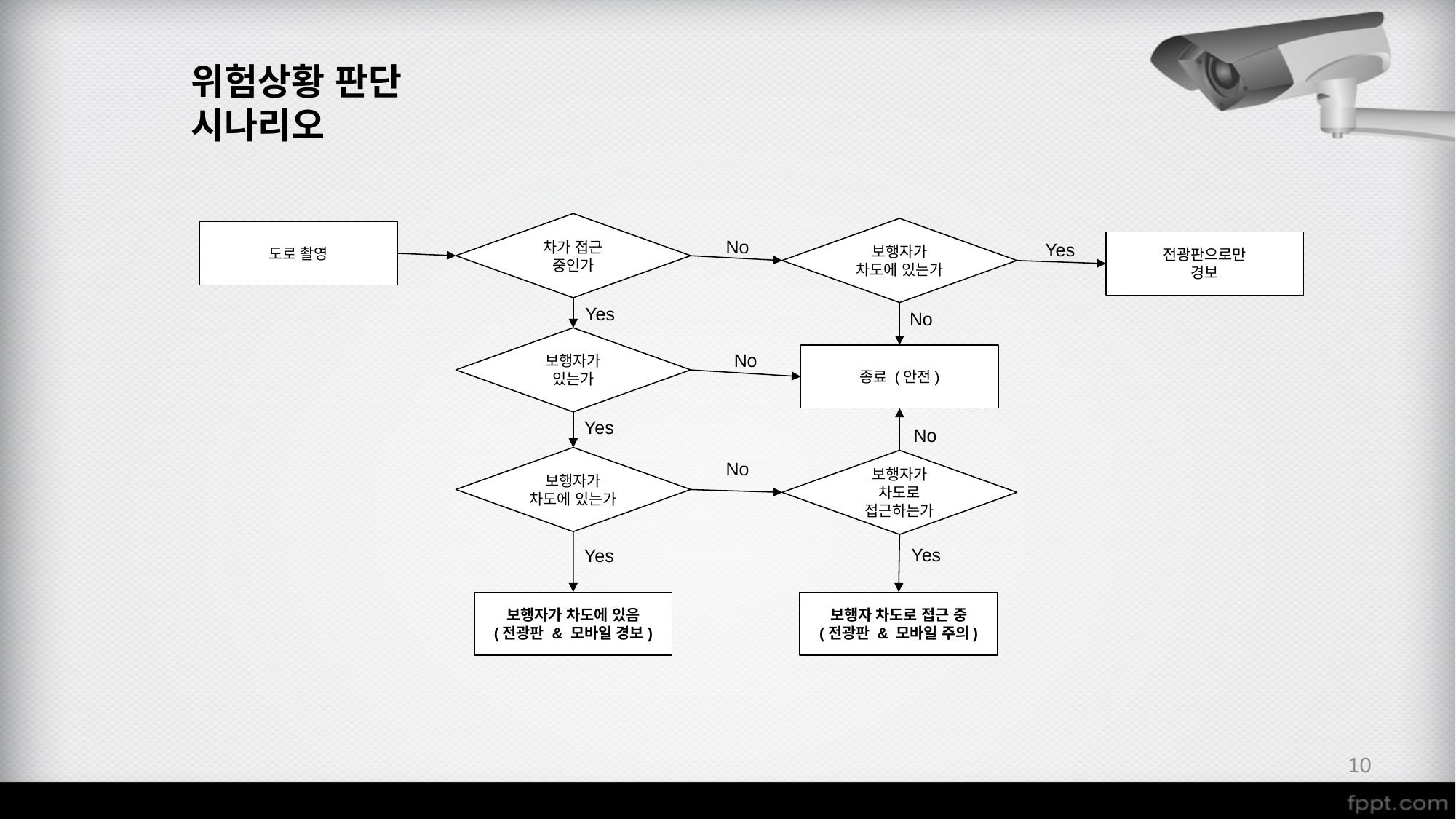

위험상황 판단
시나리오
차가 접근 중인가
보행자가 차도에 있는가
도로 촬영
No
전광판으로만
경보
Yes
Yes
No
보행자가 있는가
No
종료 (안전)
Yes
No
보행자가 차도에 있는가
보행자가 차도로 접근하는가
No
Yes
Yes
보행자가 차도에 있음
(전광판 & 모바일 경보)
보행자 차도로 접근 중
(전광판 & 모바일 주의)
10